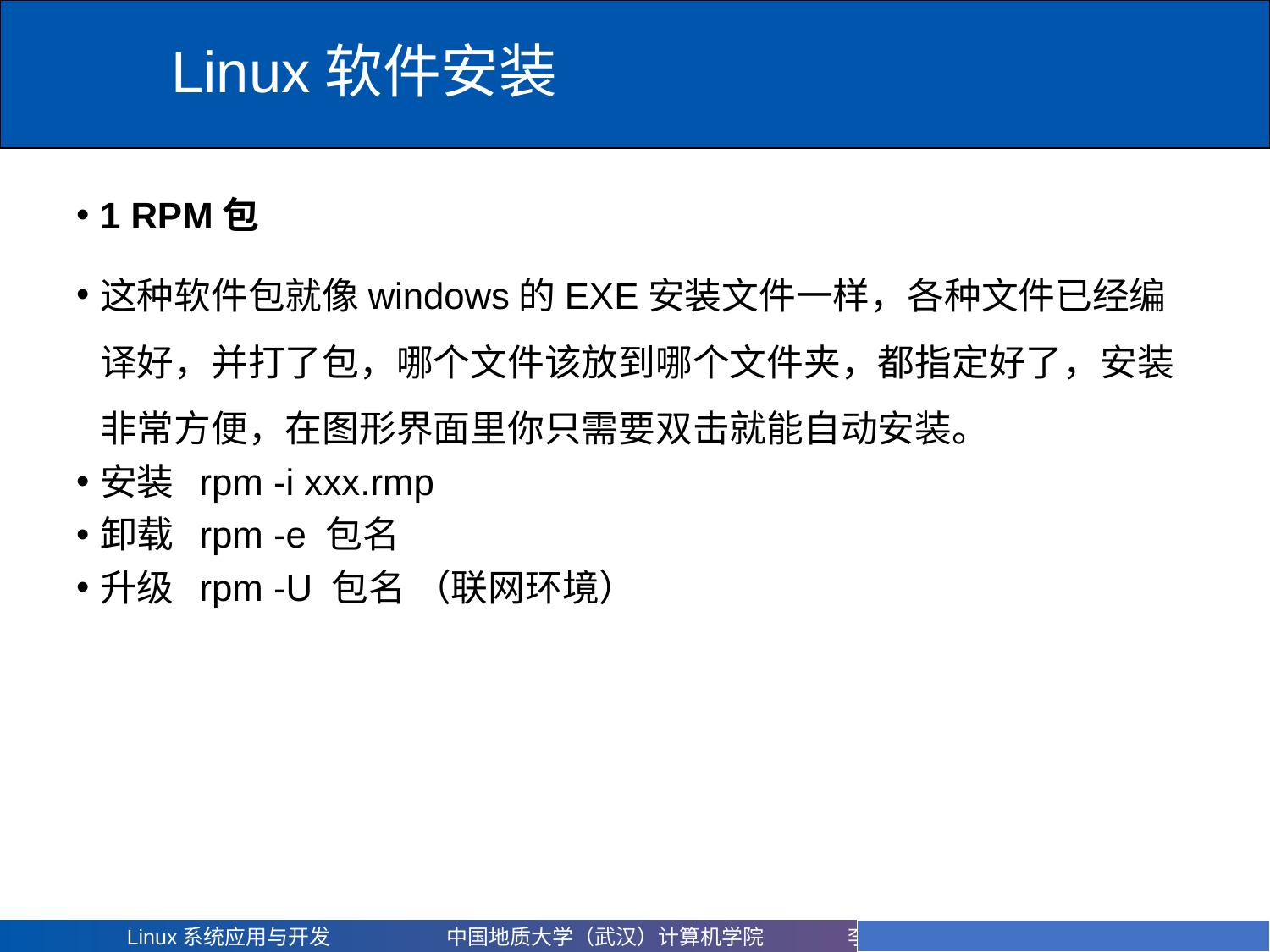

Linux软件安装
# 1 RPM包
这种软件包就像windows的EXE安装文件一样，各种文件已经编译好，并打了包，哪个文件该放到哪个文件夹，都指定好了，安装非常方便，在图形界面里你只需要双击就能自动安装。
安装  rpm -i xxx.rmp
卸载  rpm -e 包名
升级  rpm -U 包名 （联网环境）